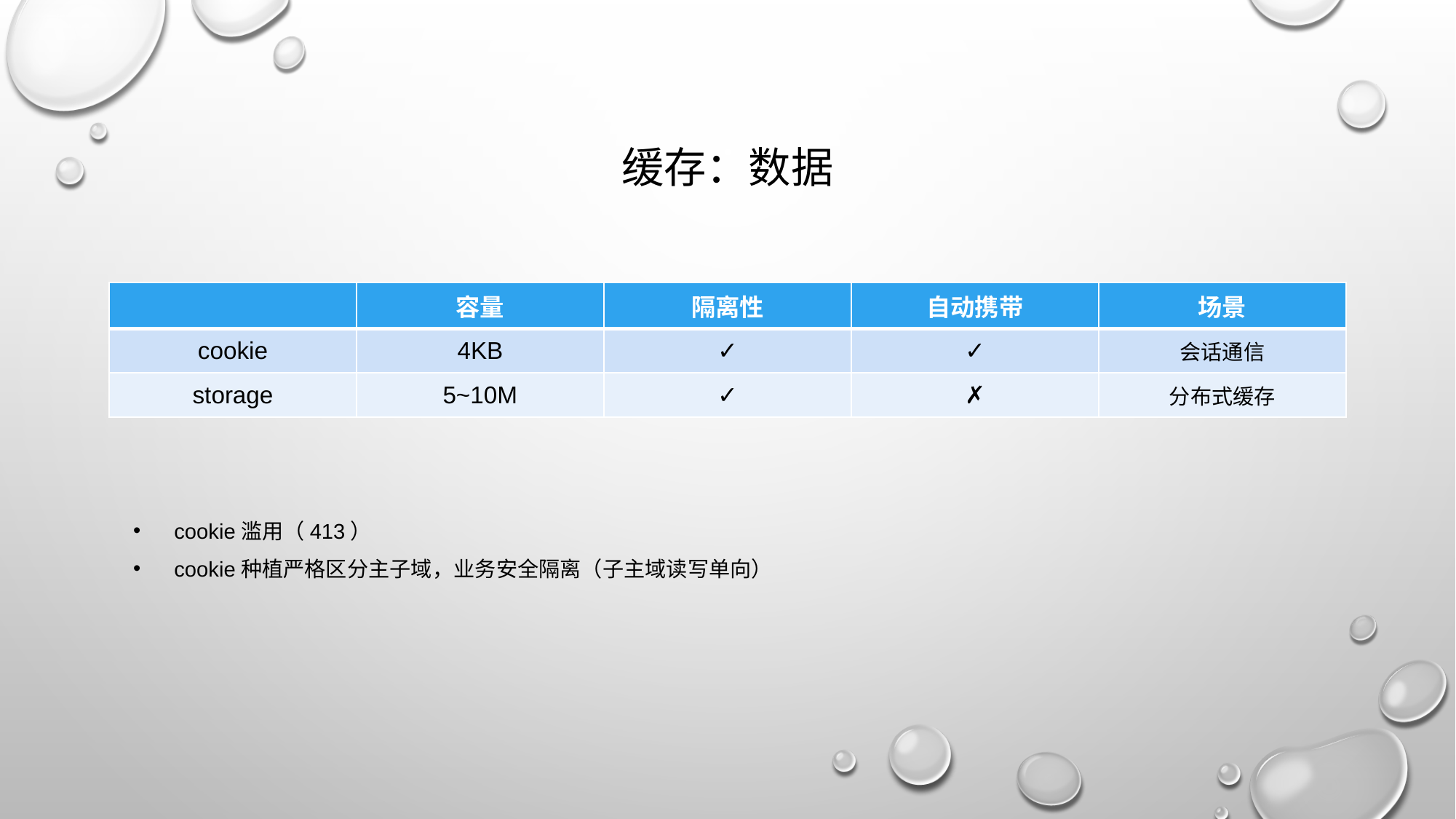

# 缓存：数据
|  | 容量 | 隔离性 | 自动携带 | 场景 |
| --- | --- | --- | --- | --- |
| cookie | 4KB | ✓ | ✓ | 会话通信 |
| storage | 5~10M | ✓ | ✗ | 分布式缓存 |
cookie滥用（413）
cookie种植严格区分主子域，业务安全隔离（子主域读写单向）